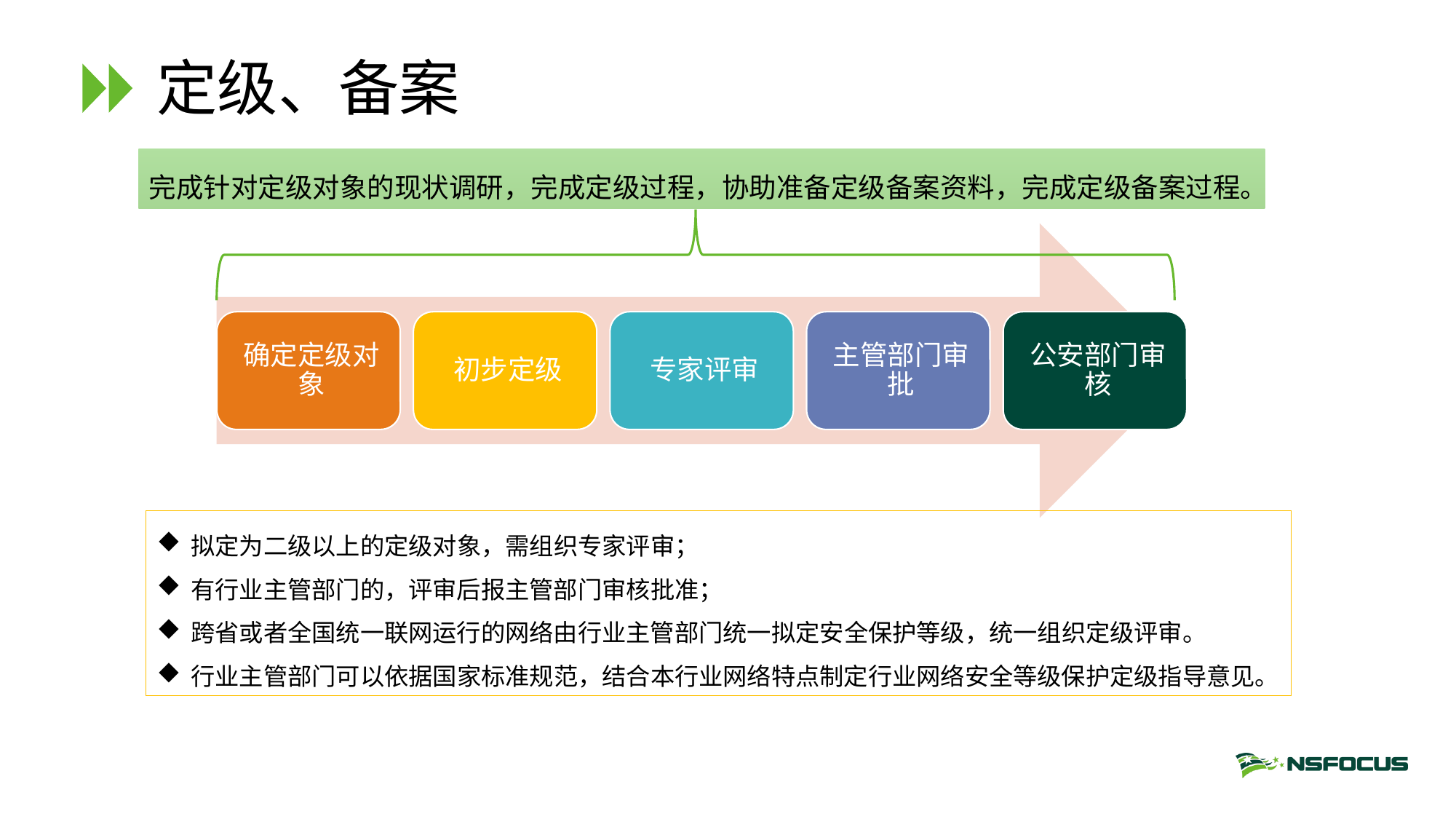

# 定级、备案
完成针对定级对象的现状调研，完成定级过程，协助准备定级备案资料，完成定级备案过程。
确定定级对象
初步定级
专家评审
主管部门审批
公安部门审核
拟定为二级以上的定级对象，需组织专家评审；
有行业主管部门的，评审后报主管部门审核批准；
跨省或者全国统一联网运行的网络由行业主管部门统一拟定安全保护等级，统一组织定级评审。
行业主管部门可以依据国家标准规范，结合本行业网络特点制定行业网络安全等级保护定级指导意见。